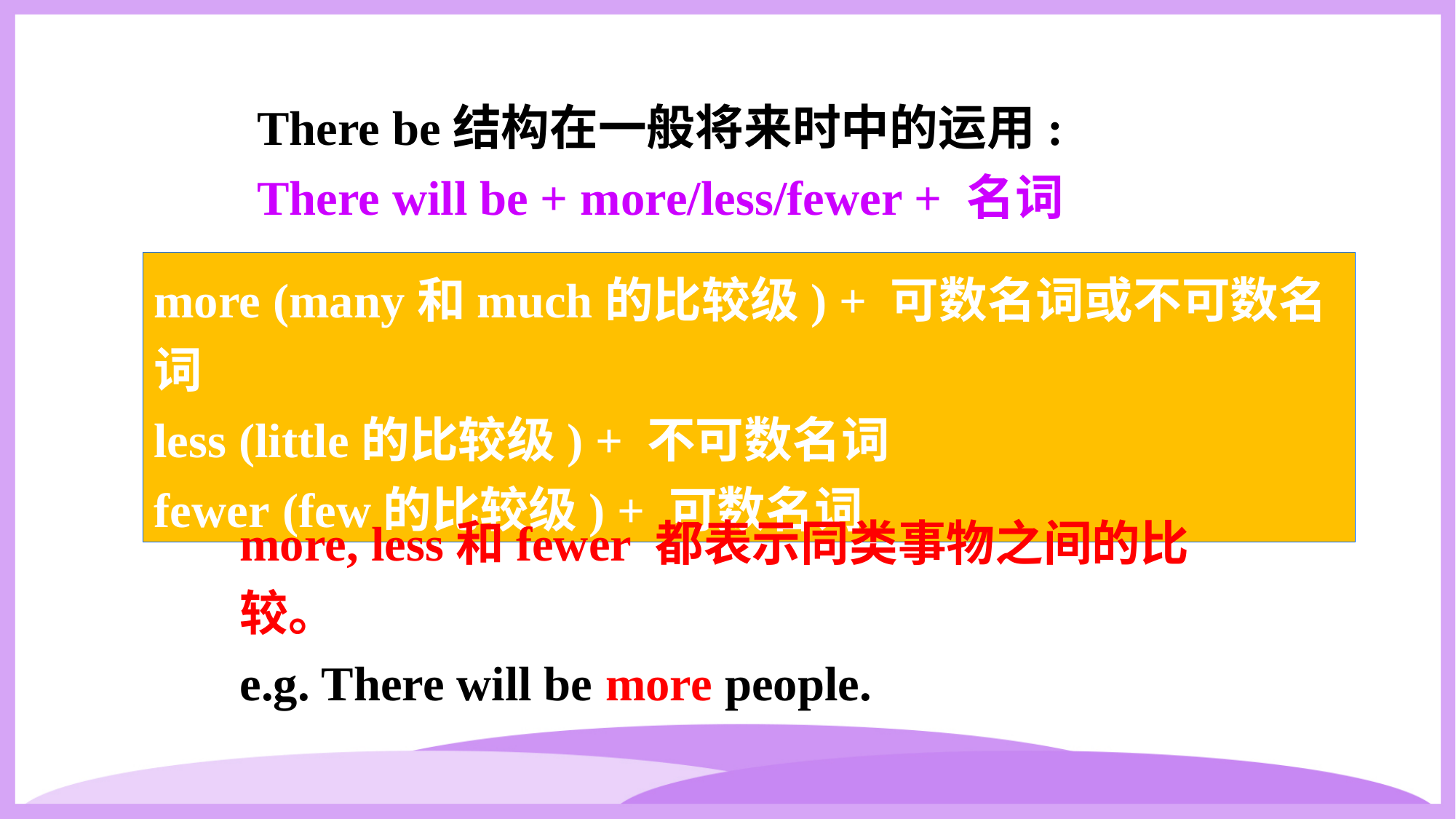

There be结构在一般将来时中的运用:
There will be + more/less/fewer + 名词
more (many和much的比较级) + 可数名词或不可数名词
less (little的比较级) + 不可数名词
fewer (few的比较级) + 可数名词
more, less和fewer 都表示同类事物之间的比较。
e.g. There will be more people.